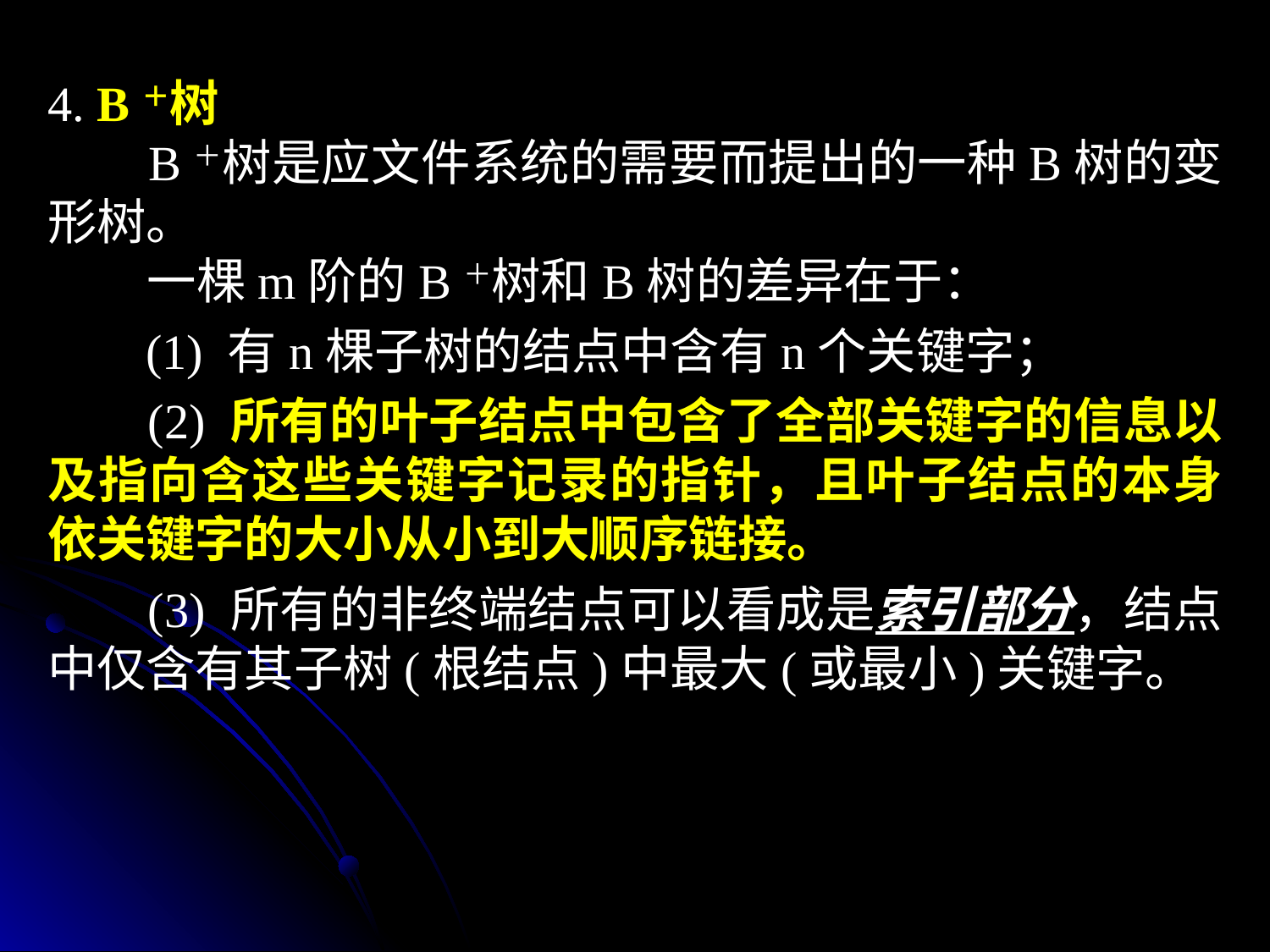

4. B＋树
        B＋树是应文件系统的需要而提出的一种B树的变形树。
        一棵m阶的B＋树和B树的差异在于：
        (1) 有n棵子树的结点中含有n个关键字；
        (2) 所有的叶子结点中包含了全部关键字的信息以及指向含这些关键字记录的指针，且叶子结点的本身依关键字的大小从小到大顺序链接。
        (3) 所有的非终端结点可以看成是索引部分，结点中仅含有其子树(根结点)中最大(或最小)关键字。